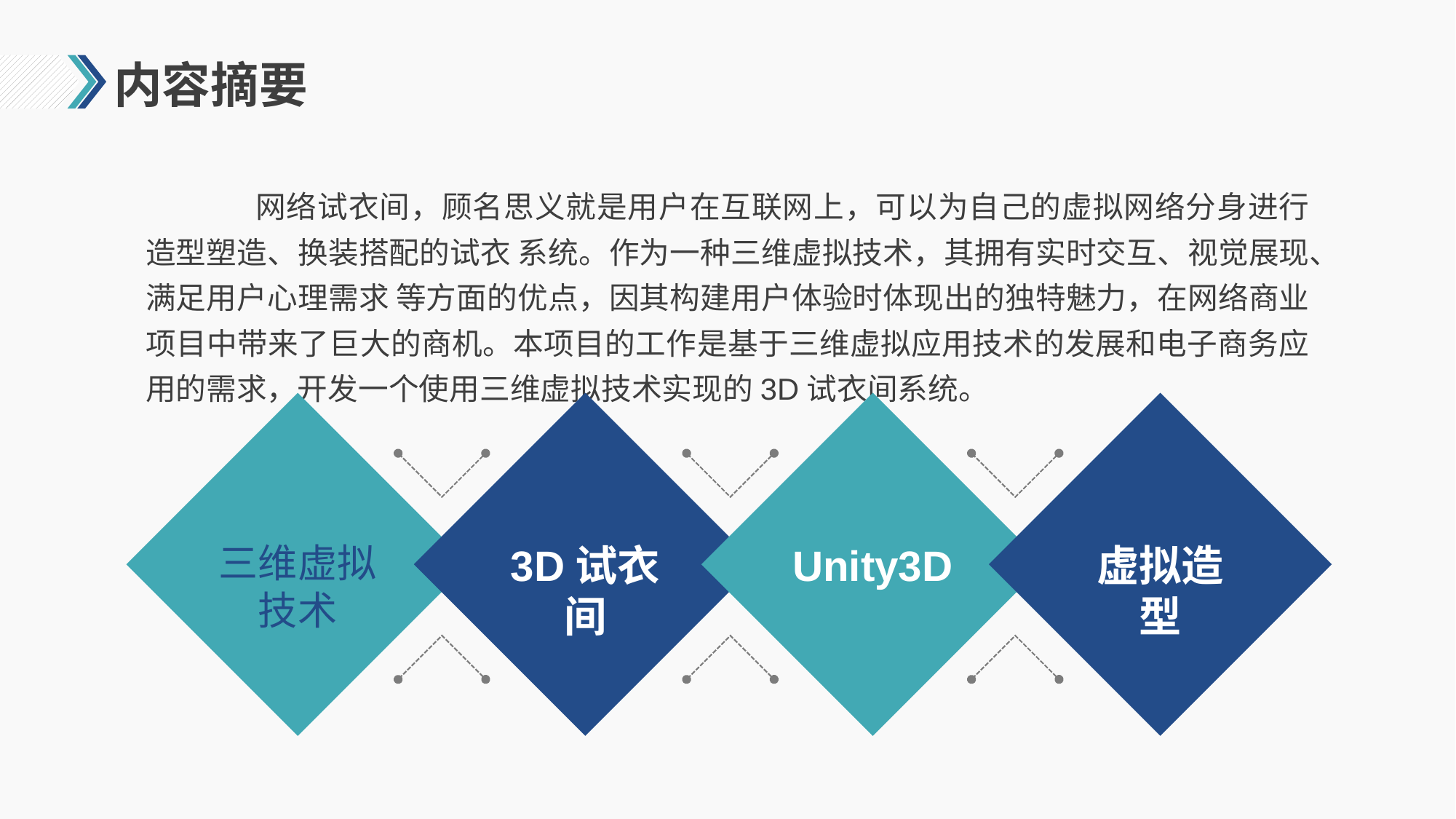

# 内容摘要
	网络试衣间，顾名思义就是用户在互联网上，可以为自己的虚拟网络分身进行造型塑造、换装搭配的试衣 系统。作为一种三维虚拟技术，其拥有实时交互、视觉展现、满足用户心理需求 等方面的优点，因其构建用户体验时体现出的独特魅力，在网络商业项目中带来了巨大的商机。本项目的工作是基于三维虚拟应用技术的发展和电子商务应用的需求，开发一个使用三维虚拟技术实现的3D试衣间系统。

三维虚拟技术
3D试衣间
Unity3D
虚拟造型